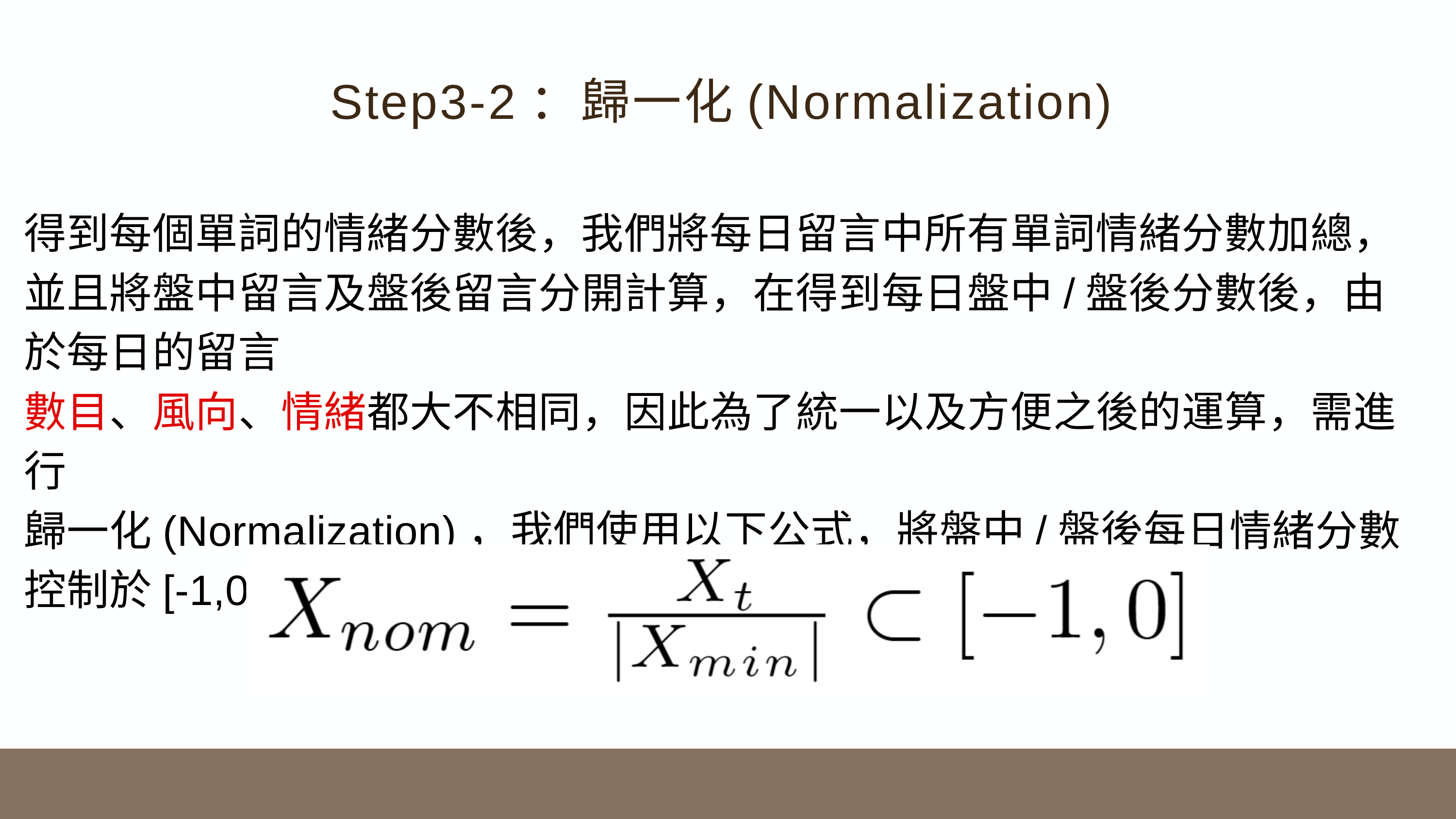

Step3-2：歸一化(Normalization)
得到每個單詞的情緒分數後，我們將每日留言中所有單詞情緒分數加總，並且將盤中留言及盤後留言分開計算，在得到每日盤中/盤後分數後，由於每日的留言
數目、風向、情緒都大不相同，因此為了統一以及方便之後的運算，需進行
歸一化(Normalization)，我們使用以下公式，將盤中/盤後每日情緒分數控制於[-1,0]之間，降低單位轉換或是區間對數據的影響